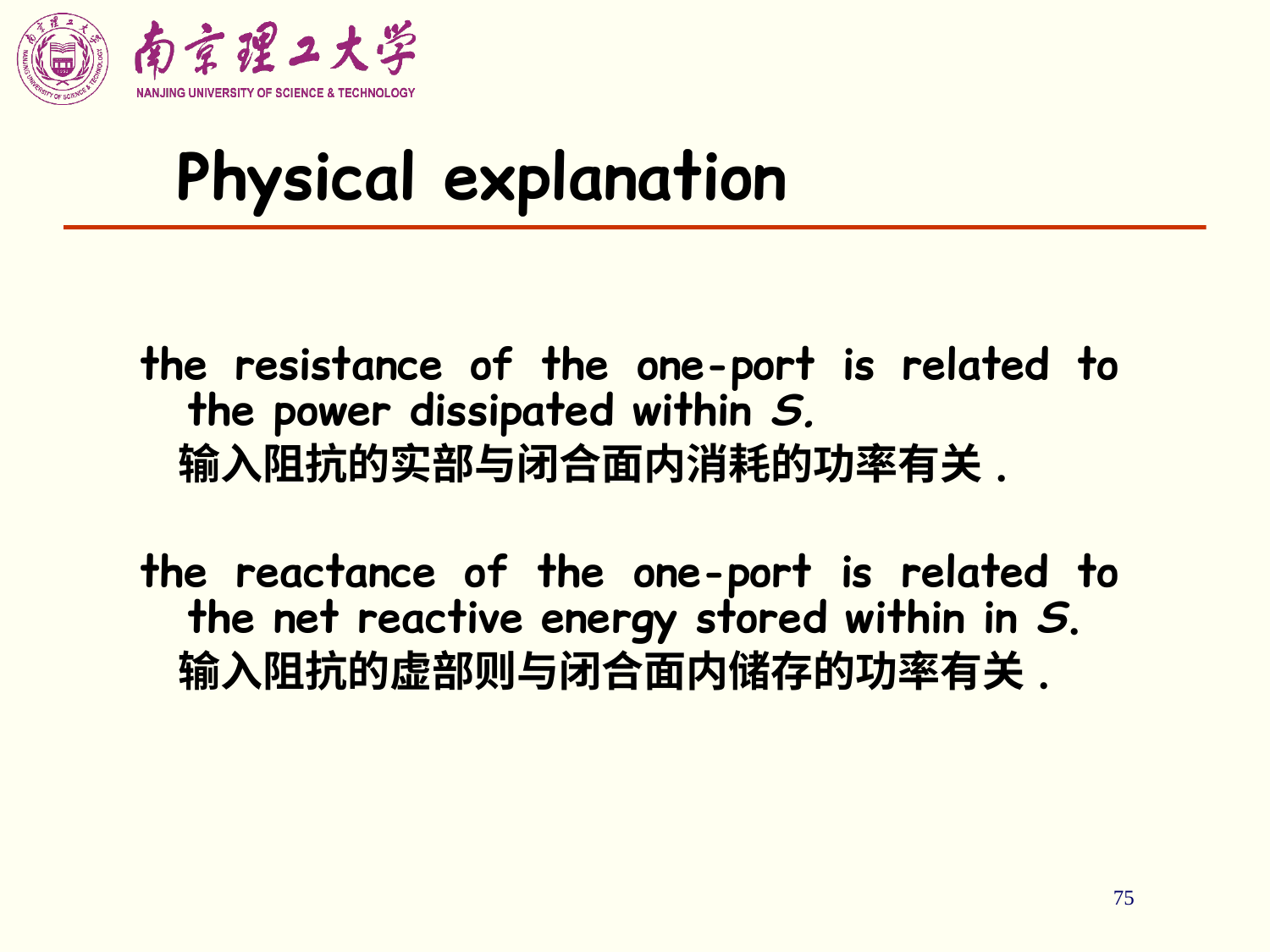

75
# Physical explanation

the resistance of the one-port is related to the power dissipated within S.
   输入阻抗的实部与闭合面内消耗的功率有关.

the reactance of the one-port is related to the net reactive energy stored within in S.
   输入阻抗的虚部则与闭合面内储存的功率有关.